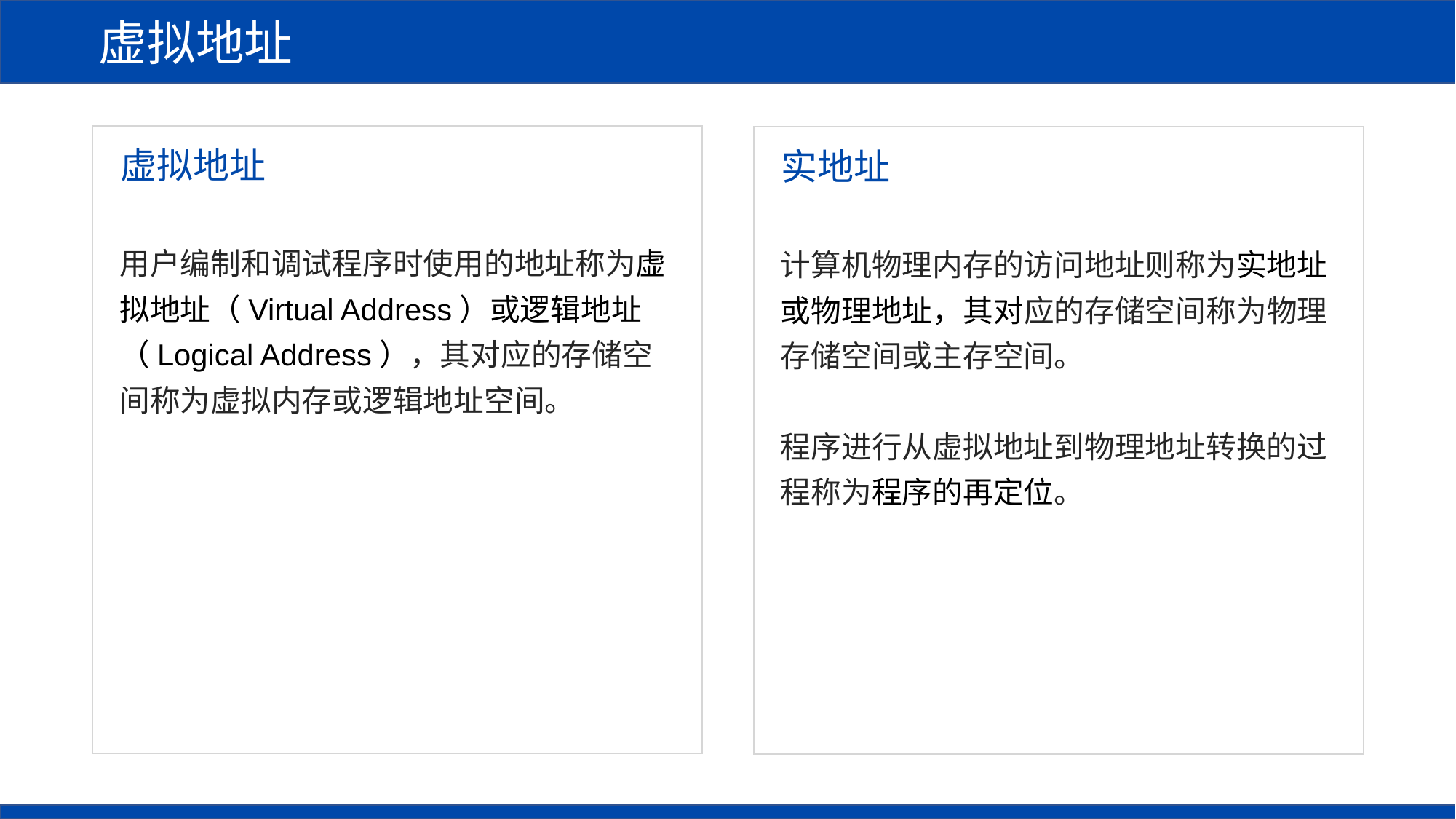

虚拟地址

虚拟地址
实地址
用户编制和调试程序时使用的地址称为虚拟地址（Virtual Address）或逻辑地址（Logical Address），其对应的存储空间称为虚拟内存或逻辑地址空间。
计算机物理内存的访问地址则称为实地址或物理地址，其对应的存储空间称为物理存储空间或主存空间。

程序进行从虚拟地址到物理地址转换的过程称为程序的再定位。